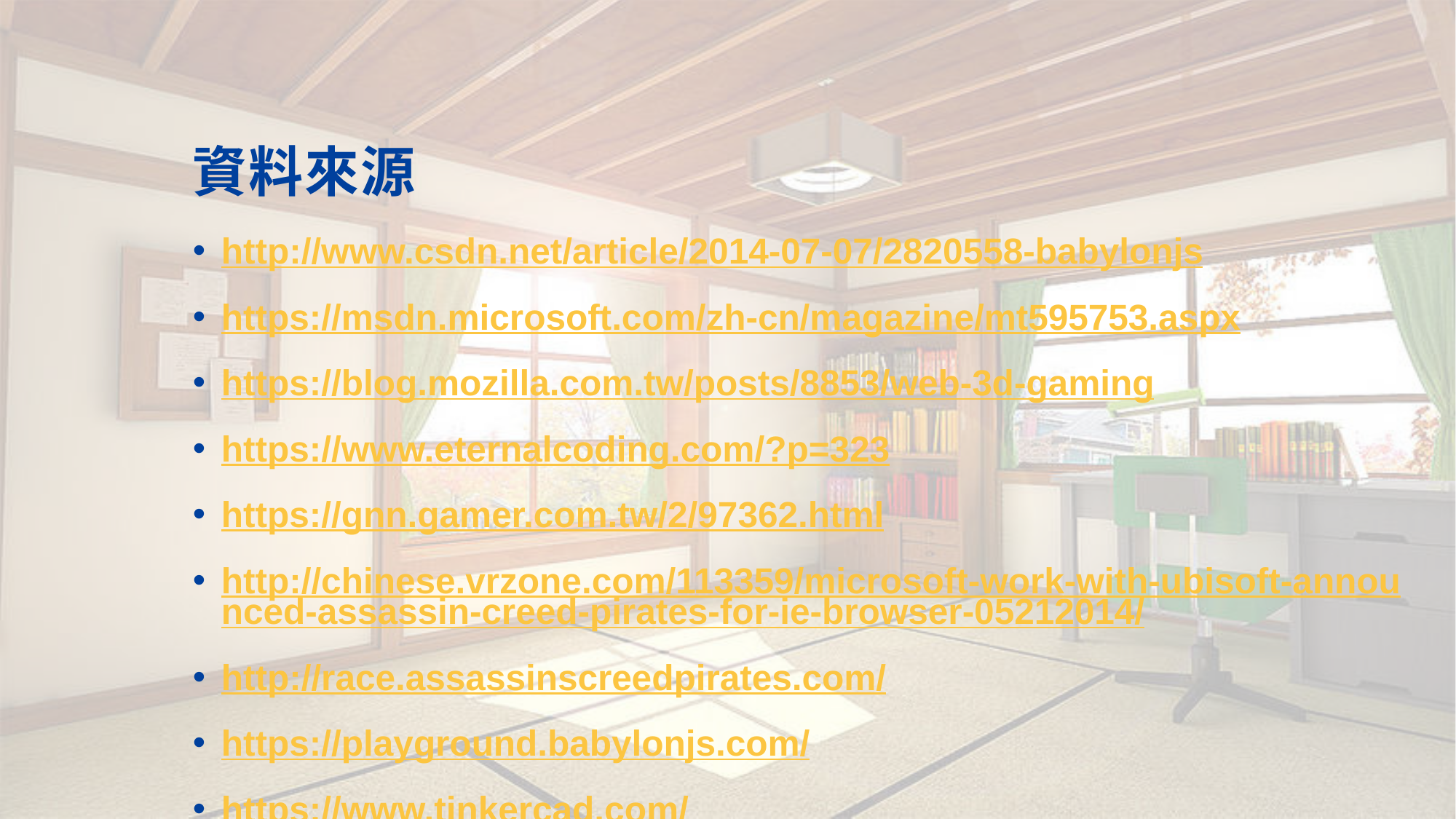

# 資料來源
http://www.csdn.net/article/2014-07-07/2820558-babylonjs
https://msdn.microsoft.com/zh-cn/magazine/mt595753.aspx
https://blog.mozilla.com.tw/posts/8853/web-3d-gaming
https://www.eternalcoding.com/?p=323
https://gnn.gamer.com.tw/2/97362.html
http://chinese.vrzone.com/113359/microsoft-work-with-ubisoft-announced-assassin-creed-pirates-for-ie-browser-05212014/
http://race.assassinscreedpirates.com/
https://playground.babylonjs.com/
https://www.tinkercad.com/